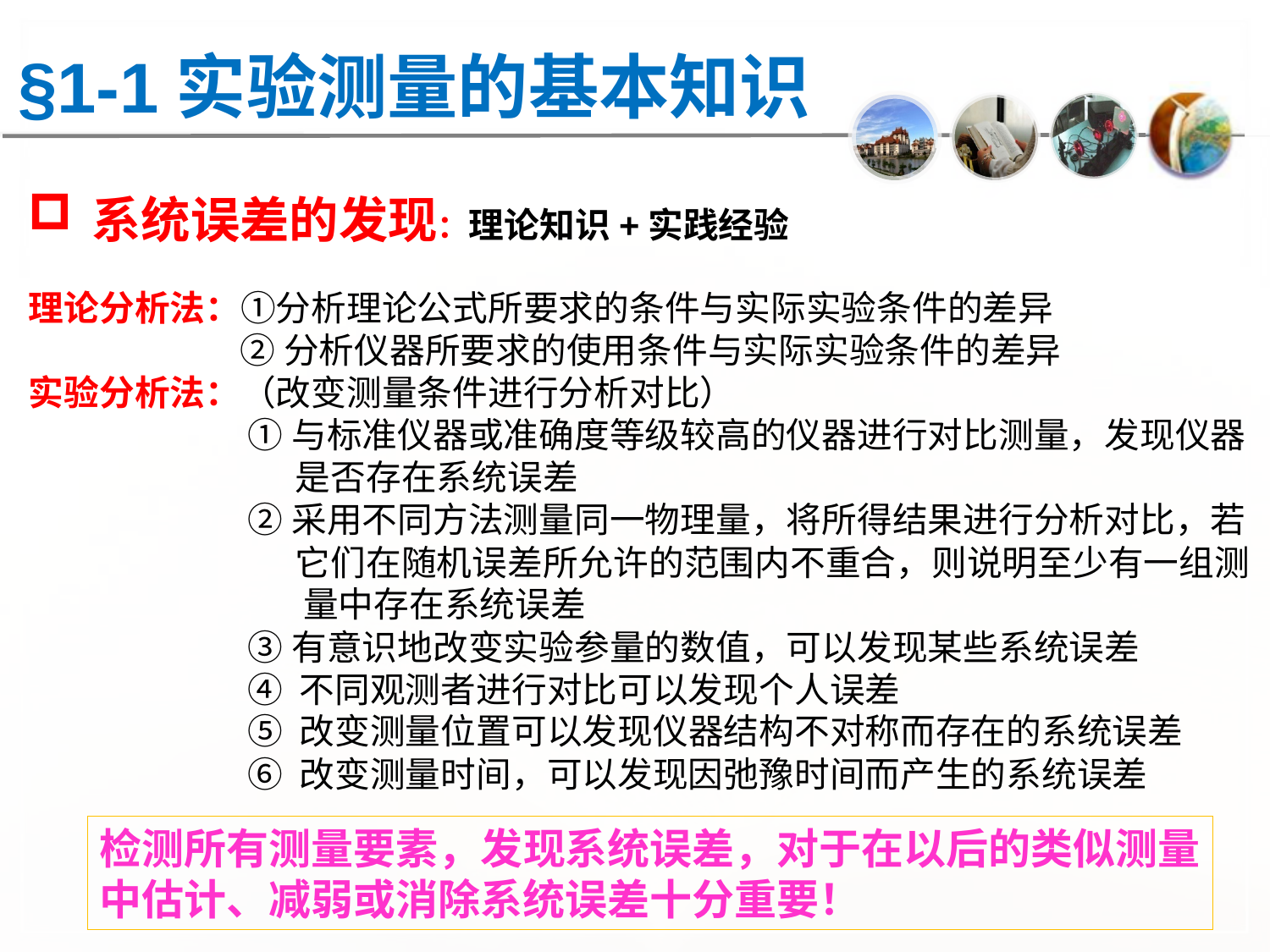

§1-1实验测量的基本知识
系统误差的发现：理论知识+实践经验

理论分析法：①分析理论公式所要求的条件与实际实验条件的差异
                           ②分析仪器所要求的使用条件与实际实验条件的差异
实验分析法：（改变测量条件进行分析对比）
                            ①与标准仪器或准确度等级较高的仪器进行对比测量，发现仪器
                                 是否存在系统误差
                            ②采用不同方法测量同一物理量，将所得结果进行分析对比，若
                                 它们在随机误差所允许的范围内不重合，则说明至少有一组测
                                  量中存在系统误差
                            ③有意识地改变实验参量的数值，可以发现某些系统误差
                            ④ 不同观测者进行对比可以发现个人误差
                            ⑤ 改变测量位置可以发现仪器结构不对称而存在的系统误差
                            ⑥ 改变测量时间，可以发现因弛豫时间而产生的系统误差

检测所有测量要素，发现系统误差，对于在以后的类似测量
中估计、减弱或消除系统误差十分重要！